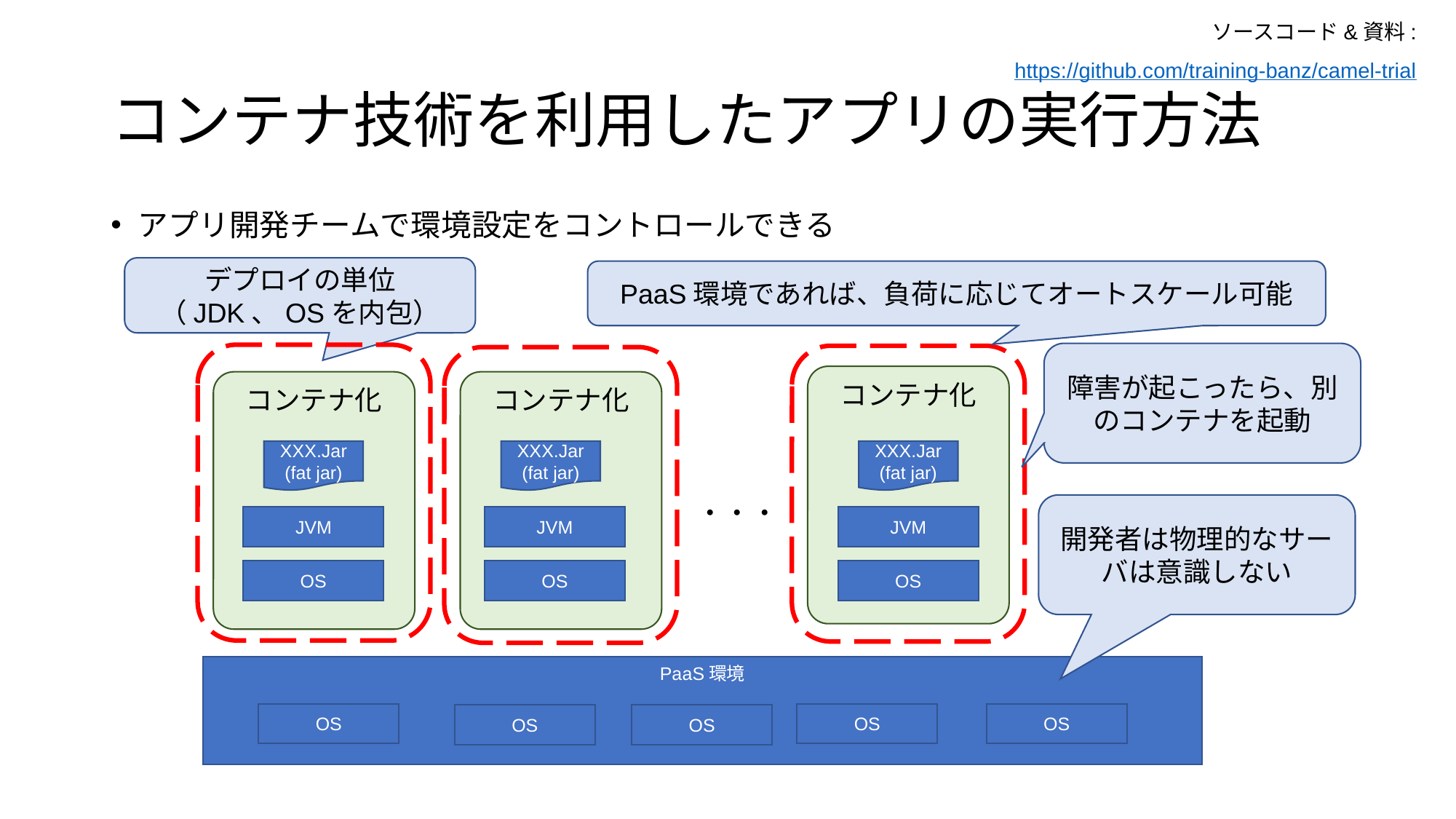

ソースコード&資料:
https://github.com/training-banz/camel-trial

# コンテナ技術を利用したアプリの実行方法
アプリ開発チームで環境設定をコントロールできる
デプロイの単位
（JDK、OSを内包）
PaaS環境であれば、負荷に応じてオートスケール可能
障害が起こったら、別のコンテナを起動

コンテナ化
コンテナ化
コンテナ化
XXX.Jar
(fat jar)
XXX.Jar
(fat jar)
XXX.Jar
(fat jar)
・・・
開発者は物理的なサーバは意識しない
JVM
JVM
JVM
OS
OS
OS
PaaS環境
OS
OS
OS
OS
OS